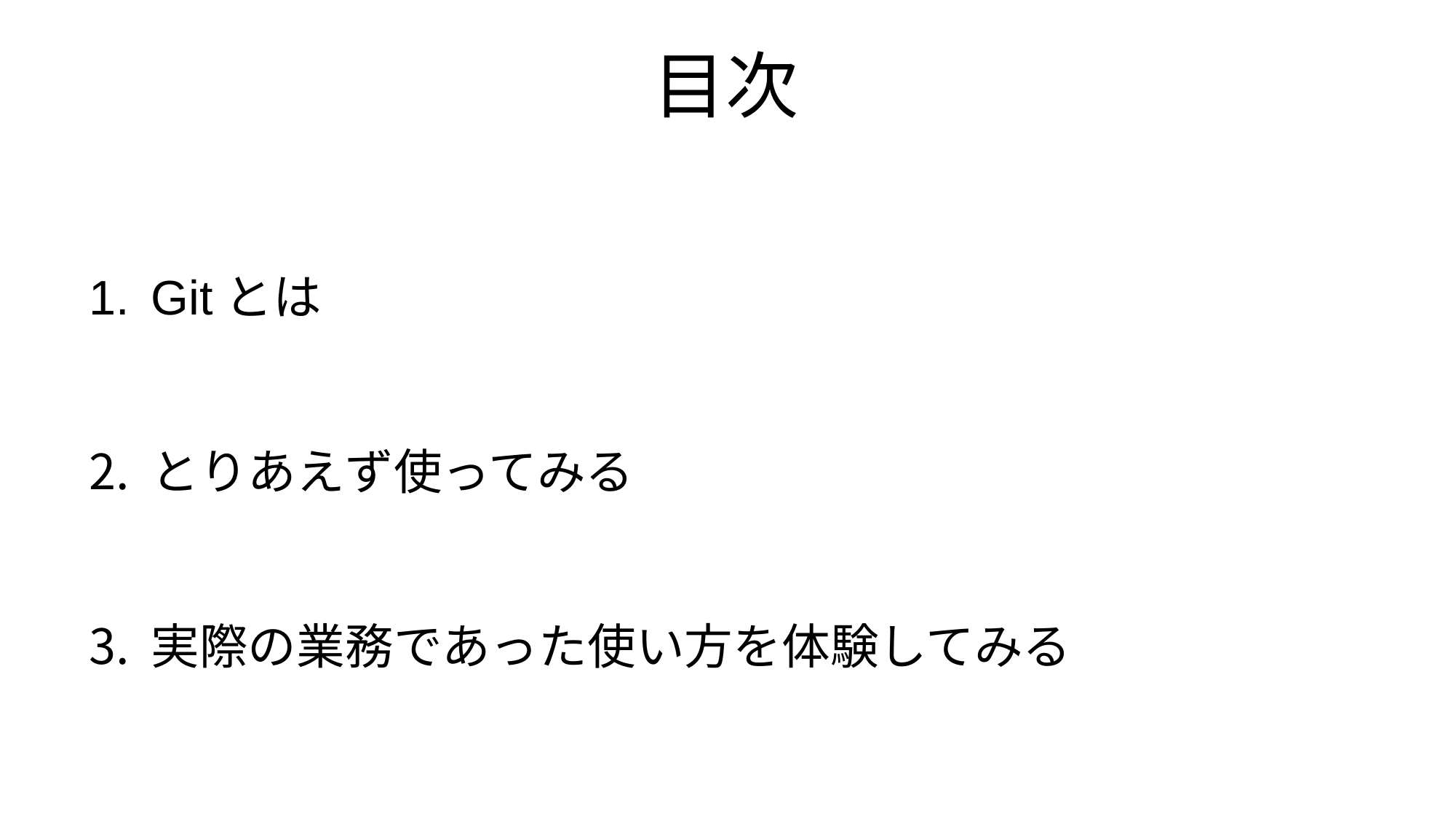

目次
Gitとは
とりあえず使ってみる
実際の業務であった使い方を体験してみる